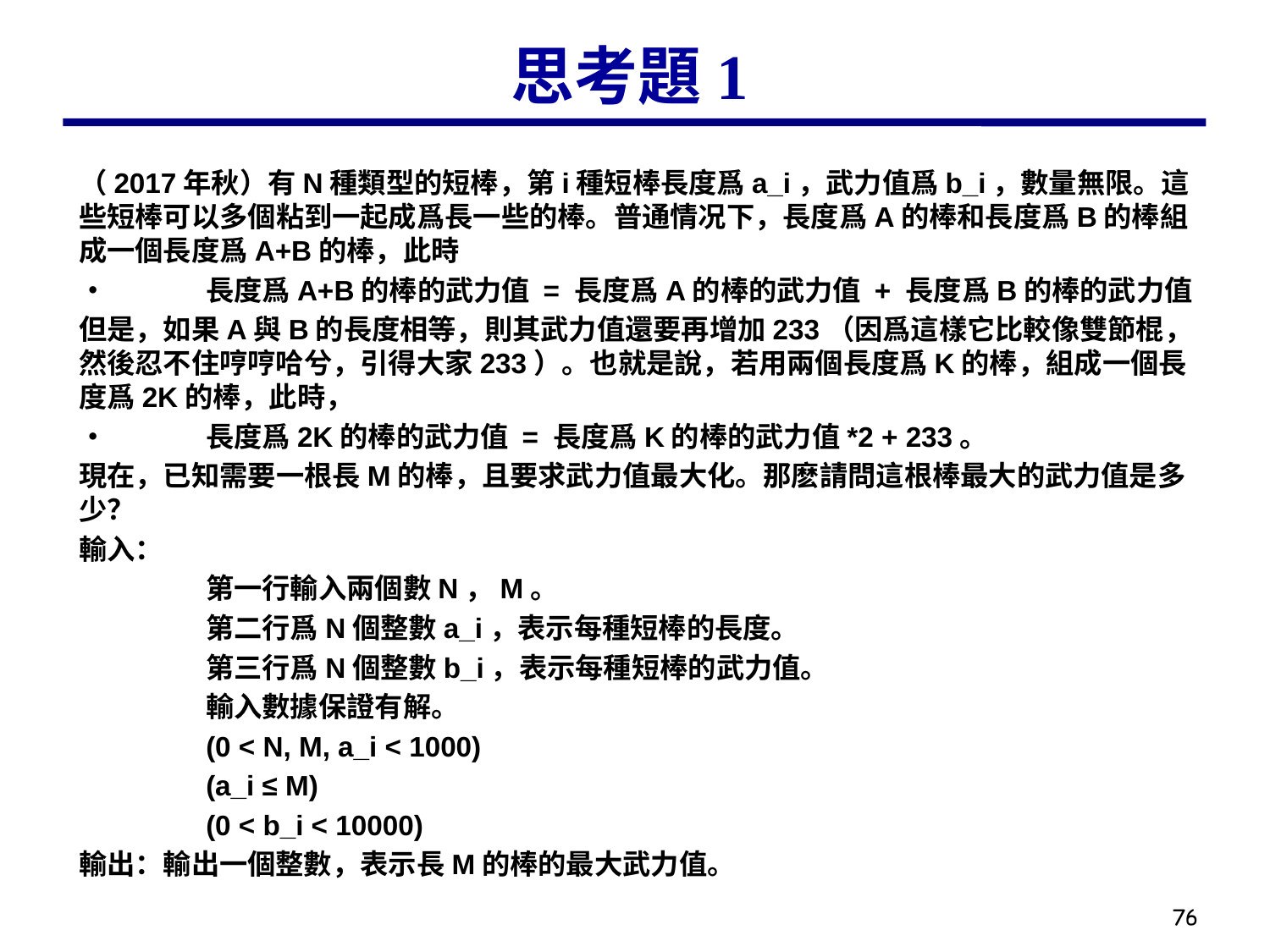

# 思考題1
（2017年秋）有N種類型的短棒，第i種短棒長度爲a_i，武力值爲b_i，數量無限。這些短棒可以多個粘到一起成爲長一些的棒。普通情况下，長度爲A的棒和長度爲B的棒組成一個長度爲A+B的棒，此時
•	長度爲A+B的棒的武力值 = 長度爲A的棒的武力值 + 長度爲B的棒的武力值
但是，如果A與B的長度相等，則其武力值還要再增加233（因爲這樣它比較像雙節棍，然後忍不住哼哼哈兮，引得大家233）。也就是說，若用兩個長度爲K的棒，組成一個長度爲2K的棒，此時，
•	長度爲2K的棒的武力值 = 長度爲K的棒的武力值*2 + 233。
現在，已知需要一根長M的棒，且要求武力值最大化。那麽請問這根棒最大的武力值是多少？
輸入：
	第一行輸入兩個數N，M。
	第二行爲N個整數a_i，表示每種短棒的長度。
	第三行爲N個整數b_i，表示每種短棒的武力值。
	輸入數據保證有解。
	(0 < N, M, a_i < 1000)
	(a_i ≤ M)
	(0 < b_i < 10000)
輸出：輸出一個整數，表示長M的棒的最大武力值。